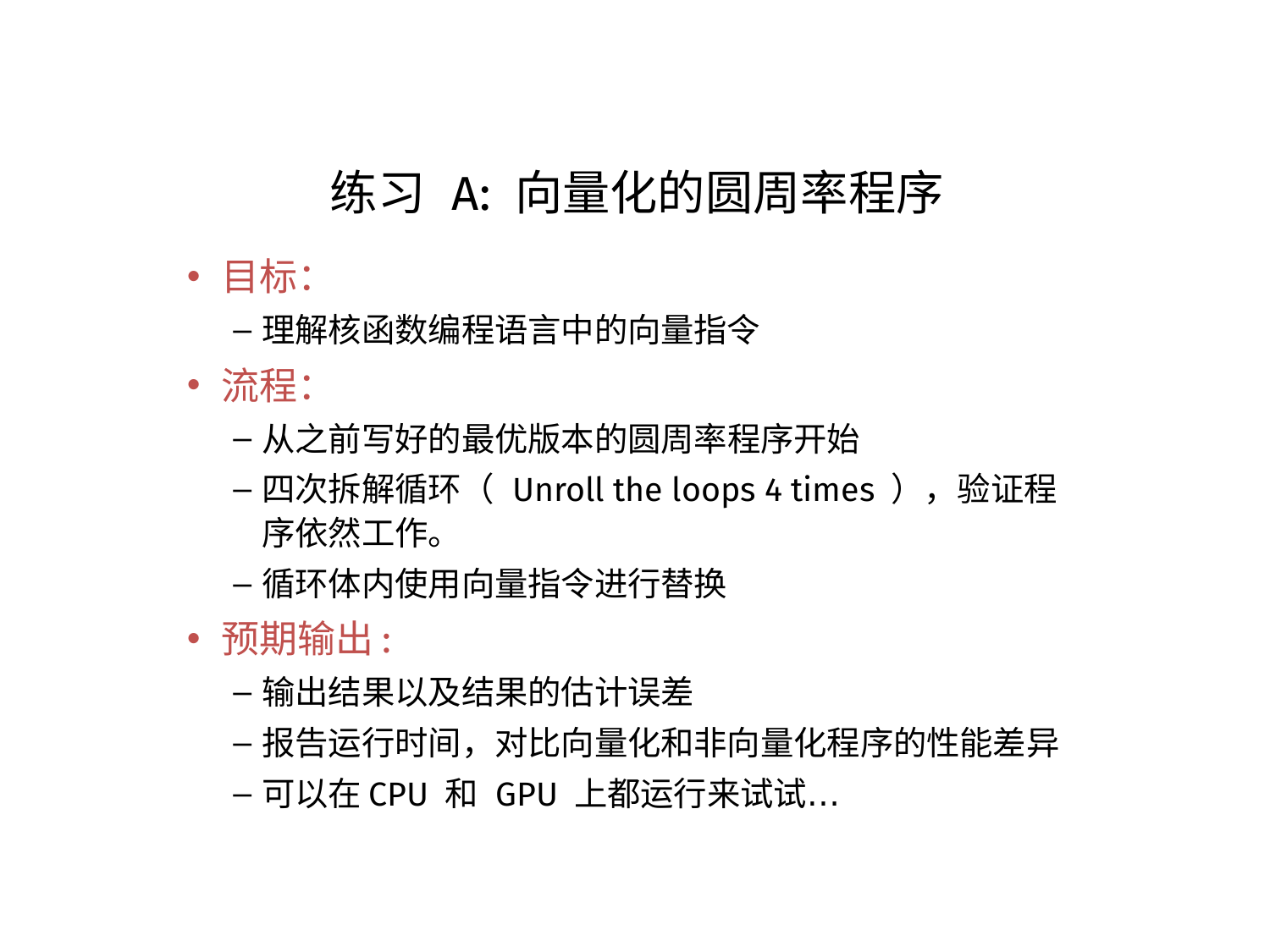

练习 A: 向量化的圆周率程序
目标：
理解核函数编程语言中的向量指令
流程：
从之前写好的最优版本的圆周率程序开始
四次拆解循环（ Unroll the loops 4 times ），验证程序依然工作。
循环体内使用向量指令进行替换
预期输出:
输出结果以及结果的估计误差
报告运行时间，对比向量化和非向量化程序的性能差异
可以在CPU 和 GPU 上都运行来试试…